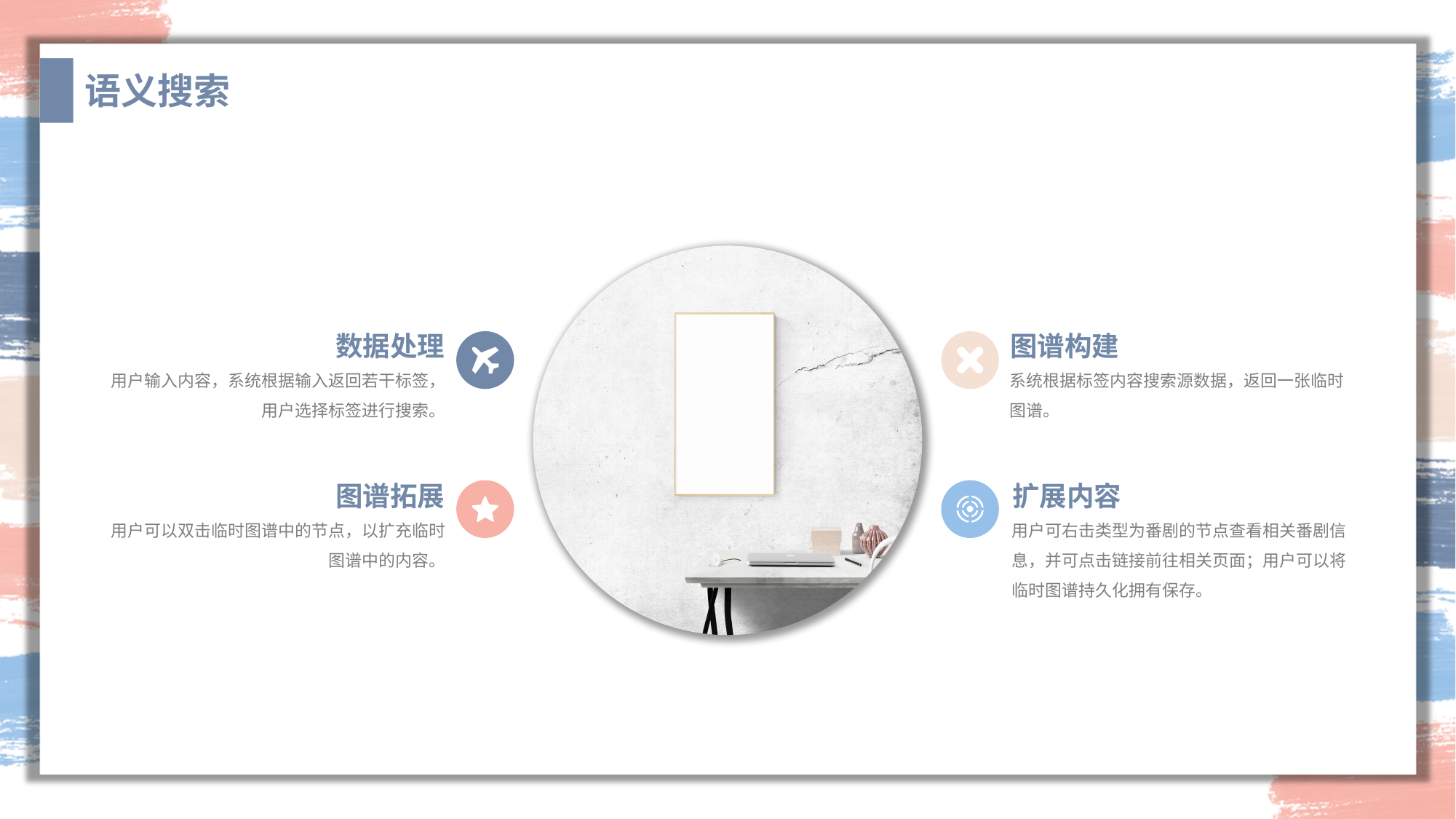

语义搜索

数据处理
图谱构建

用户输入内容，系统根据输入返回若干标签，用户选择标签进行搜索。
系统根据标签内容搜索源数据，返回一张临时图谱。
图谱拓展
扩展内容

用户可以双击临时图谱中的节点，以扩充临时图谱中的内容。
用户可右击类型为番剧的节点查看相关番剧信息，并可点击链接前往相关页面；用户可以将临时图谱持久化拥有保存。